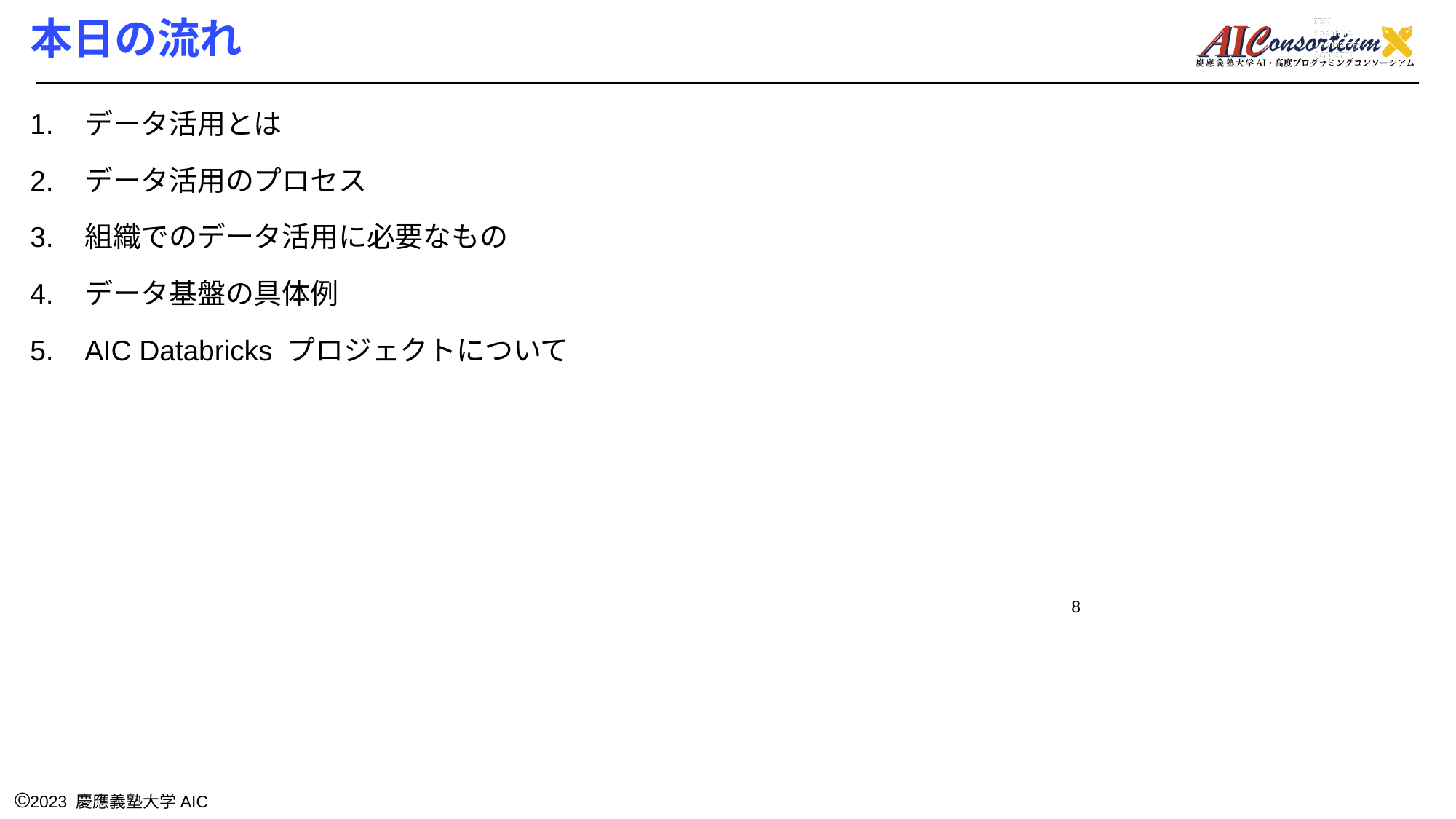

# 本日の流れ

データ活用とは
データ活用のプロセス
組織でのデータ活用に必要なもの
データ基盤の具体例
AIC Databricks プロジェクトについて
8